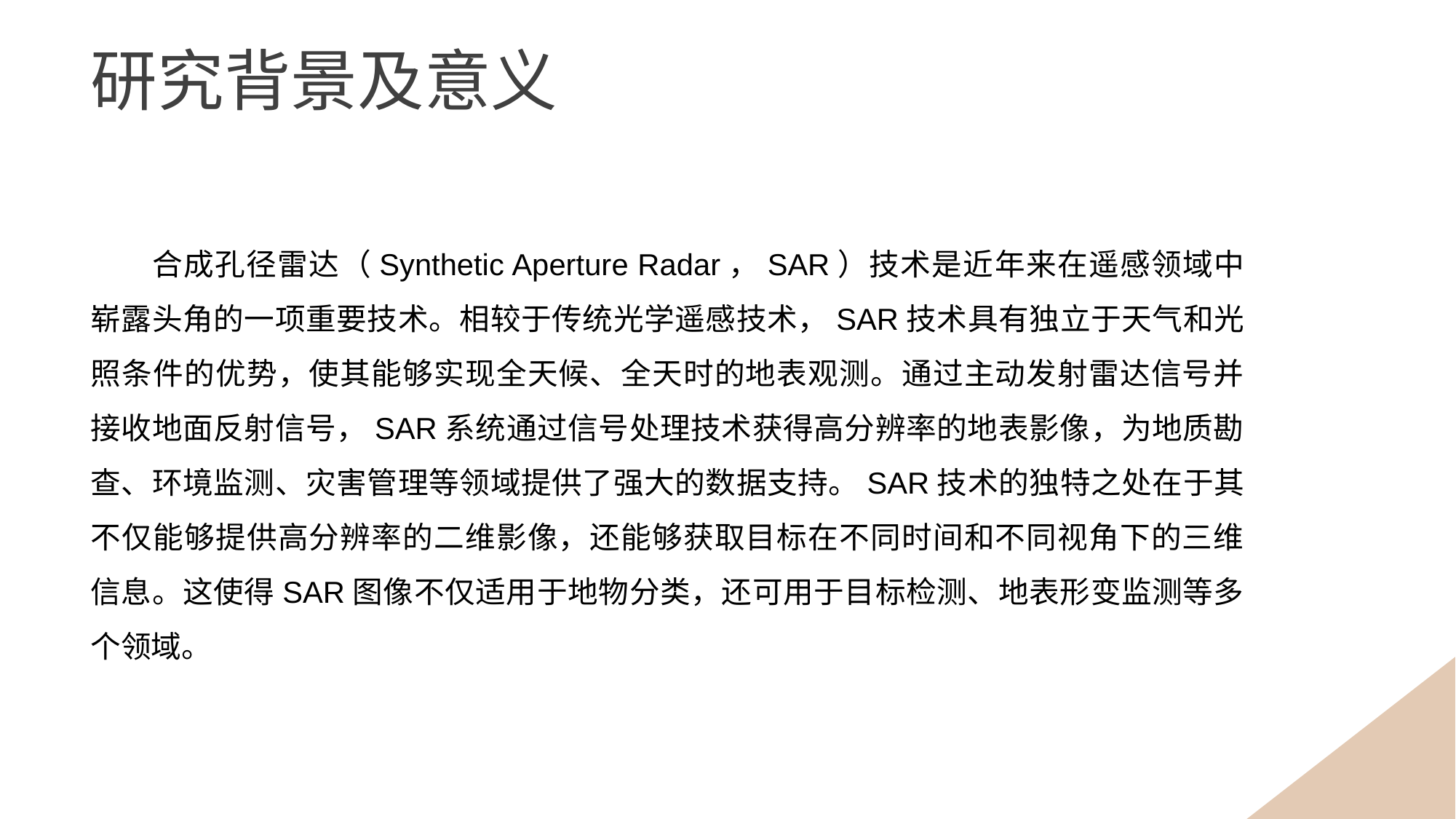

研究背景及意义
       合成孔径雷达（Synthetic Aperture Radar，SAR）技术是近年来在遥感领域中崭露头角的一项重要技术。相较于传统光学遥感技术，SAR技术具有独立于天气和光照条件的优势，使其能够实现全天候、全天时的地表观测。通过主动发射雷达信号并接收地面反射信号，SAR系统通过信号处理技术获得高分辨率的地表影像，为地质勘查、环境监测、灾害管理等领域提供了强大的数据支持。SAR技术的独特之处在于其不仅能够提供高分辨率的二维影像，还能够获取目标在不同时间和不同视角下的三维信息。这使得SAR图像不仅适用于地物分类，还可用于目标检测、地表形变监测等多个领域。